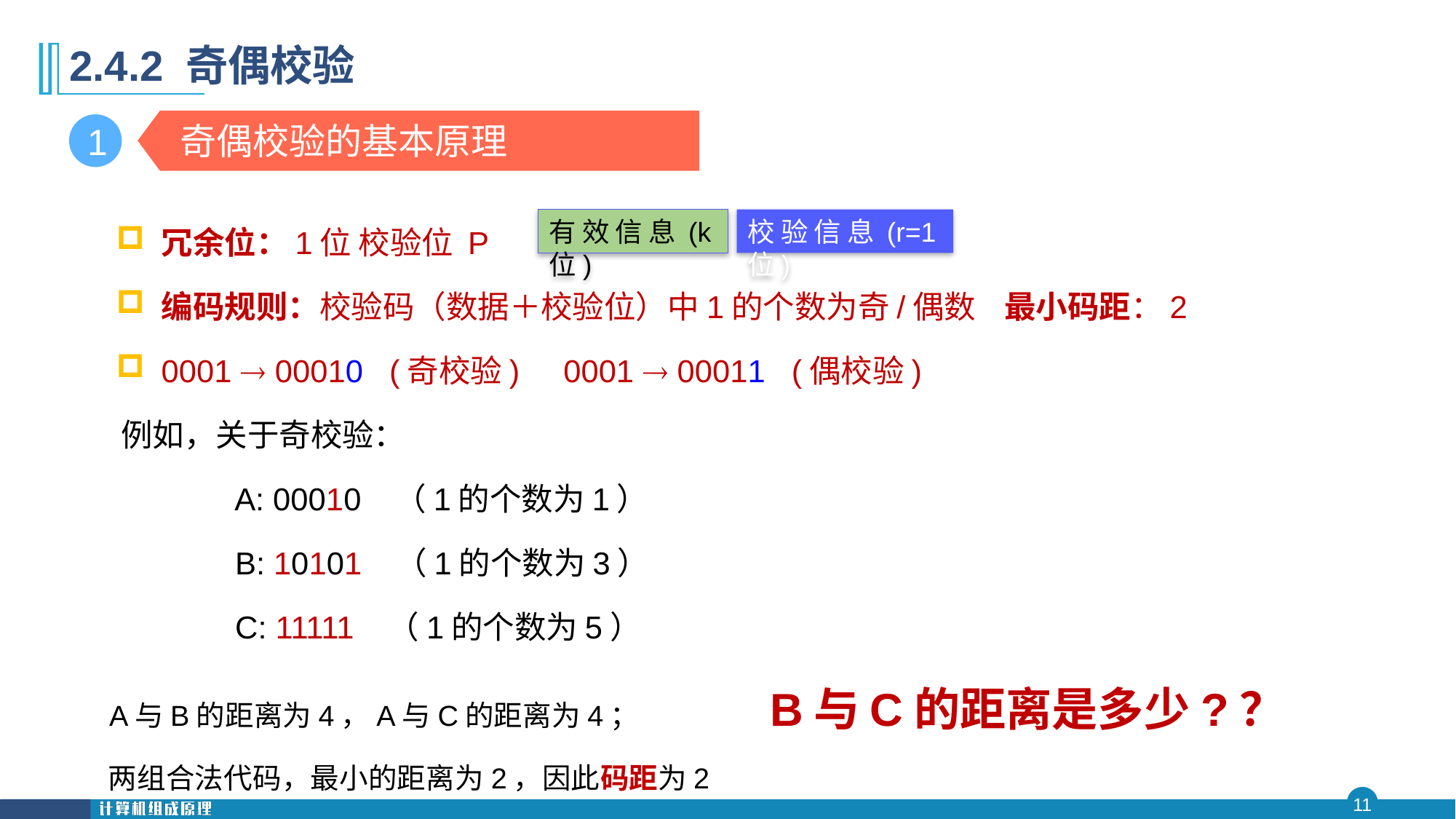

# 2.4.2 奇偶校验

奇偶校验的基本原理
1
冗余位：1位 校验位 P
编码规则：校验码（数据＋校验位）中1的个数为奇/偶数    最小码距：2
0001 → 00010   (奇校验)     0001 → 00011   (偶校验)
例如，关于奇校验：
             A: 00010   （1的个数为1）
                   B: 10101   （1的个数为3）
                   C: 11111   （1的个数为5）
     A与B的距离为4，A与C的距离为4；                   B与C的距离是多少?？
     两组合法代码，最小的距离为2，因此码距为2

校验信息(r=1位)
有效信息(k位)